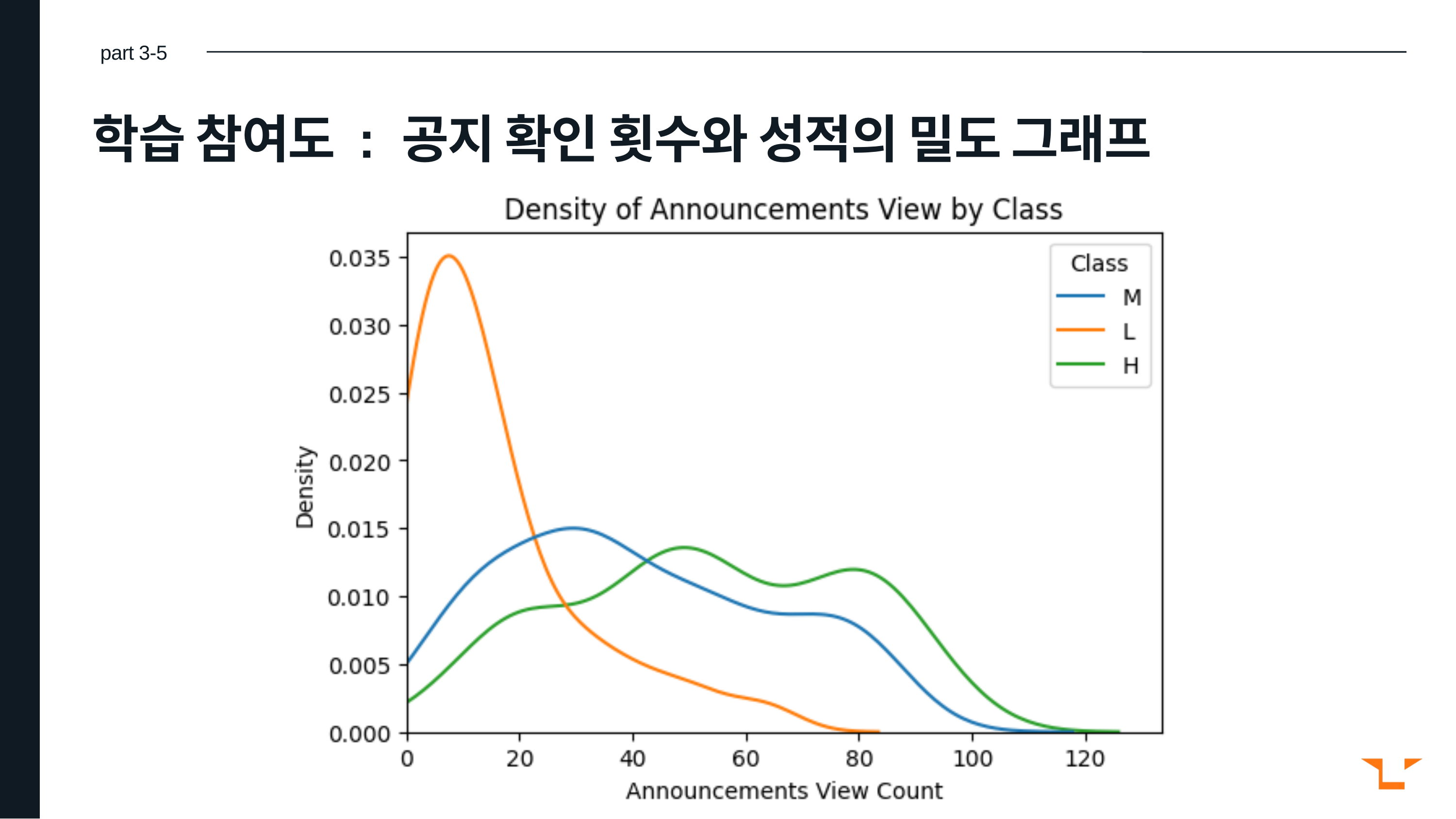

part 3-5

학습 참여도 : 공지 확인 횟수와 성적의 밀도 그래프